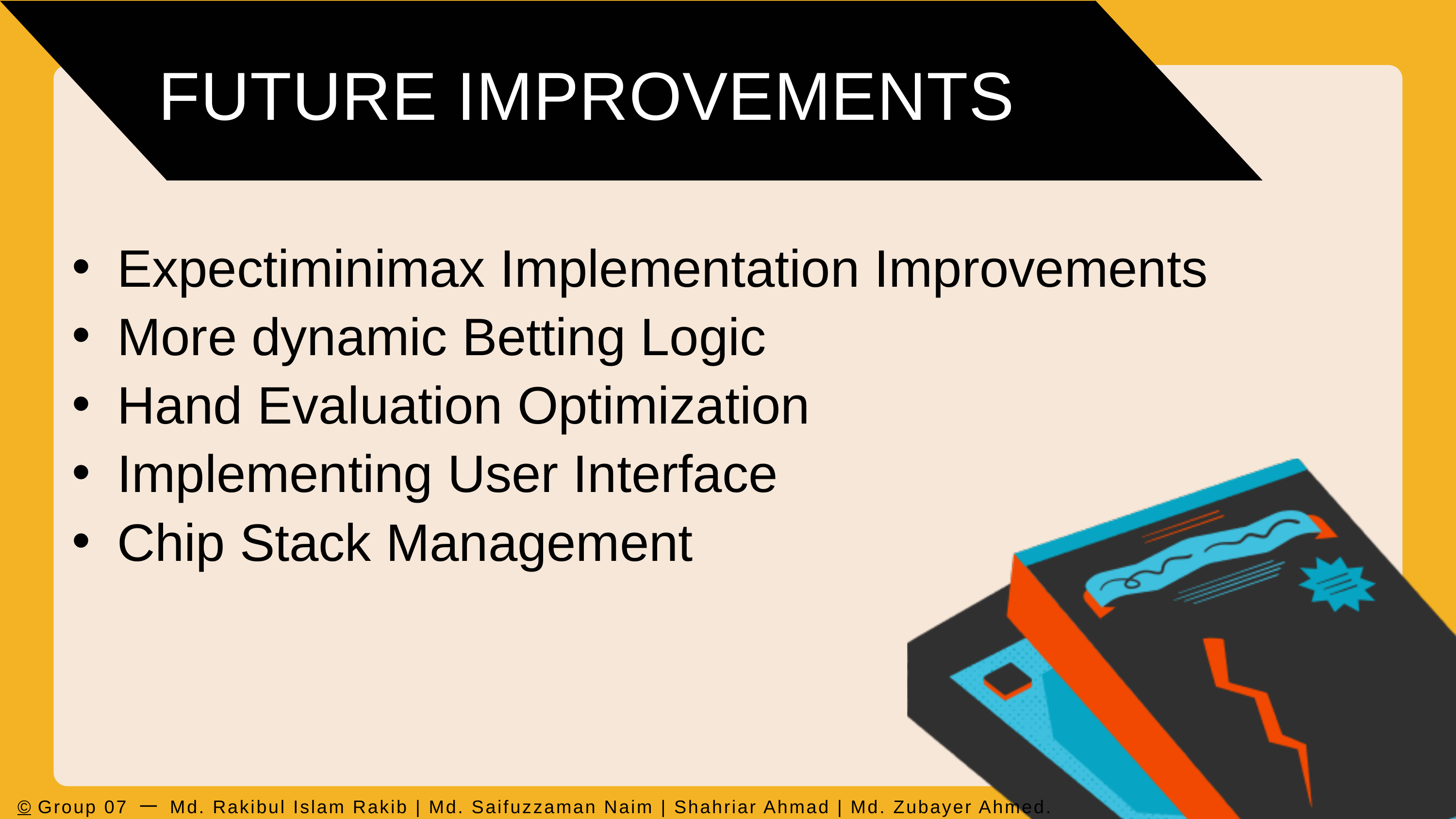

FUTURE IMPROVEMENTS

 NEXT PLANS

Expectiminimax Implementation Improvements
More dynamic Betting Logic
Hand Evaluation Optimization
Implementing User Interface
Chip Stack Management

©️ Group 07 一 Md. Rakibul Islam Rakib | Md. Saifuzzaman Naim | Shahriar Ahmad | Md. Zubayer Ahmed.